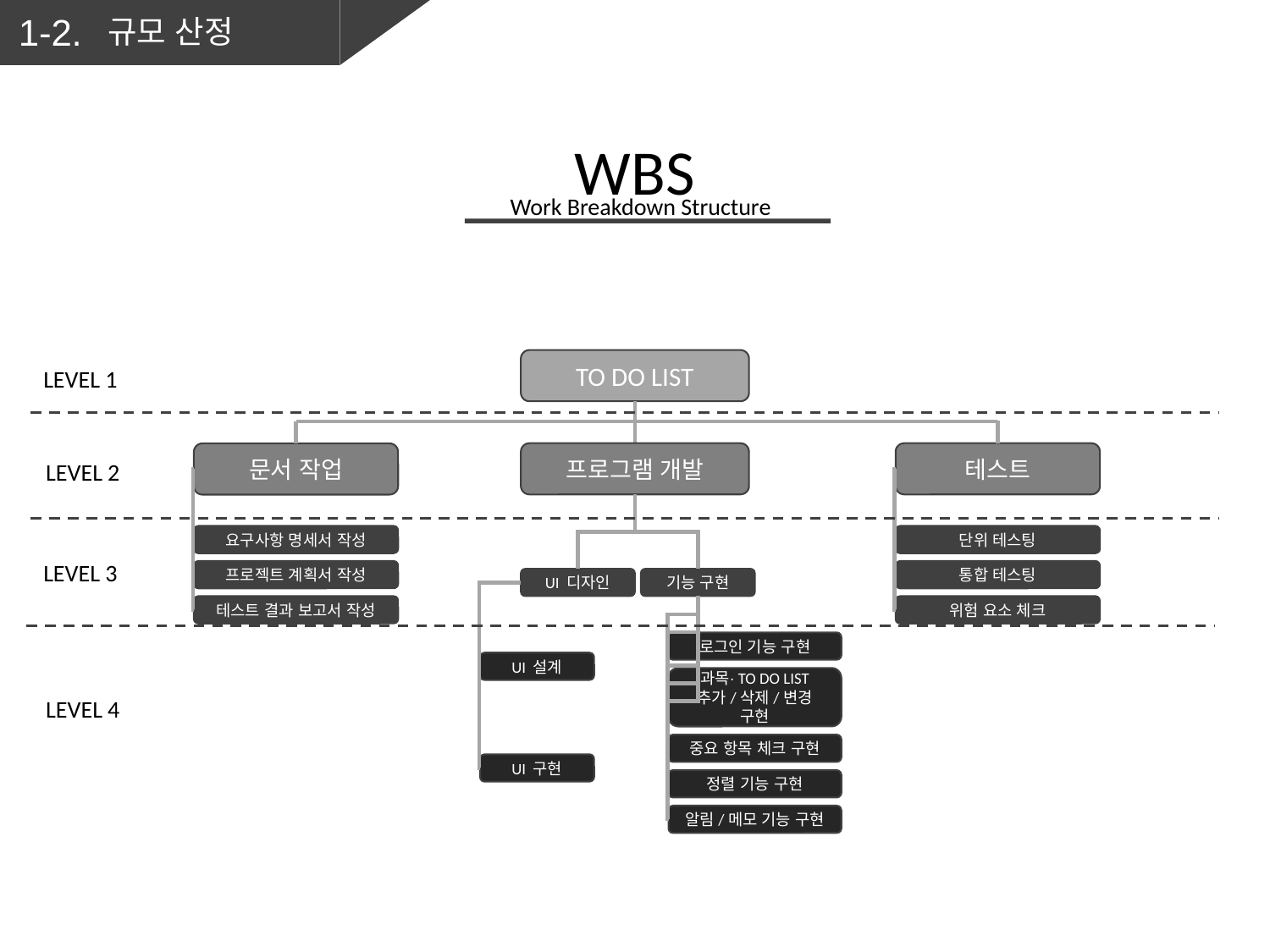

1-2.
규모 산정
WBS
Work Breakdown Structure

TO DO LIST
LEVEL 1
프로그램 개발
테스트
문서 작업
LEVEL 2
요구사항 명세서 작성
단위 테스팅
LEVEL 3
프로젝트 계획서 작성
통합 테스팅
UI 디자인
기능 구현
테스트 결과 보고서 작성
위험 요소 체크
로그인 기능 구현
UI 설계
과목∙TO DO LIST
추가/삭제/변경 구현
LEVEL 4
중요 항목 체크 구현
UI 구현
정렬 기능 구현
알림/메모 기능 구현